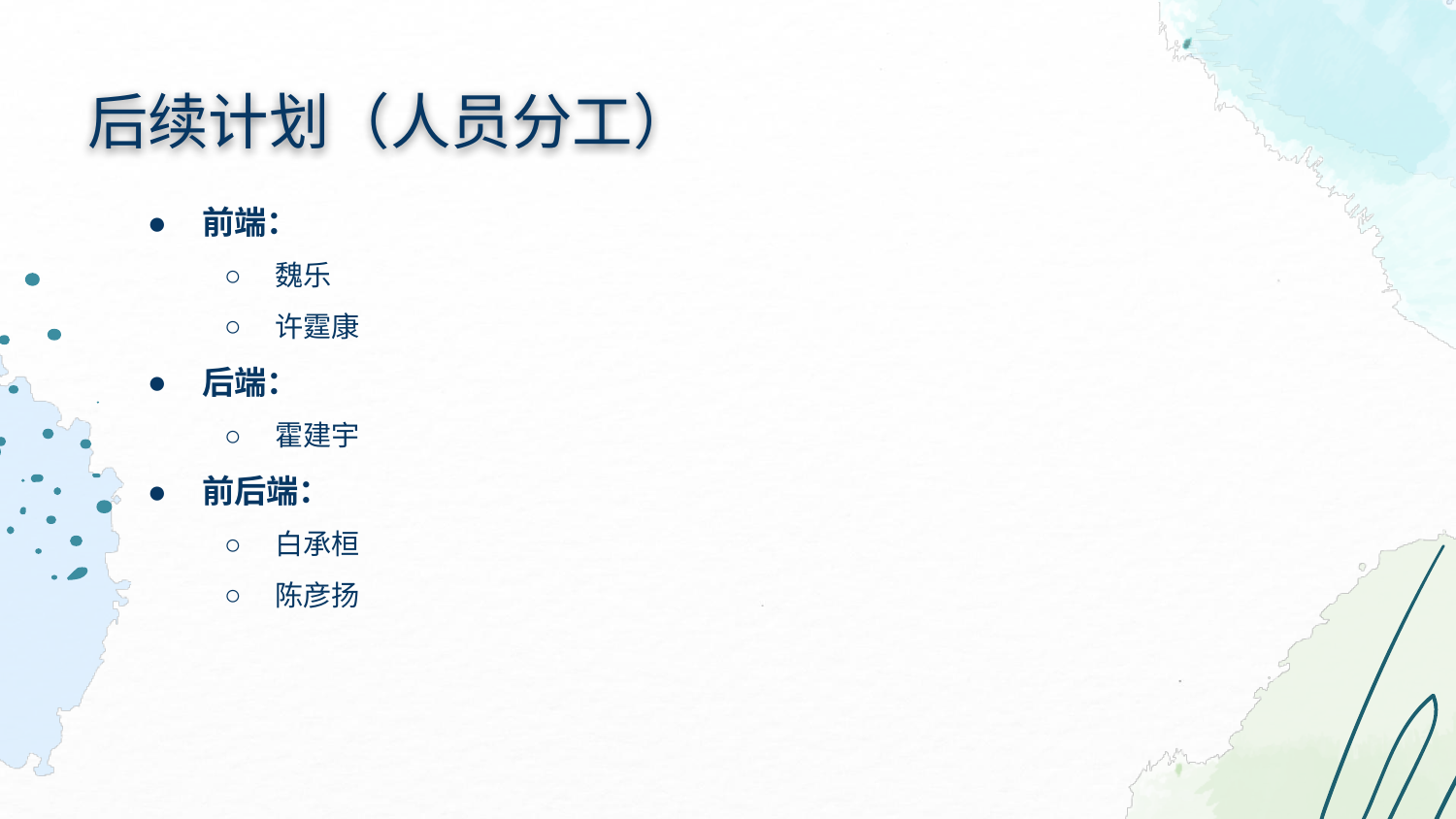

后续计划（人员分工）
前端：
魏乐
许霆康
后端：
霍建宇
前后端：
白承桓
陈彦扬